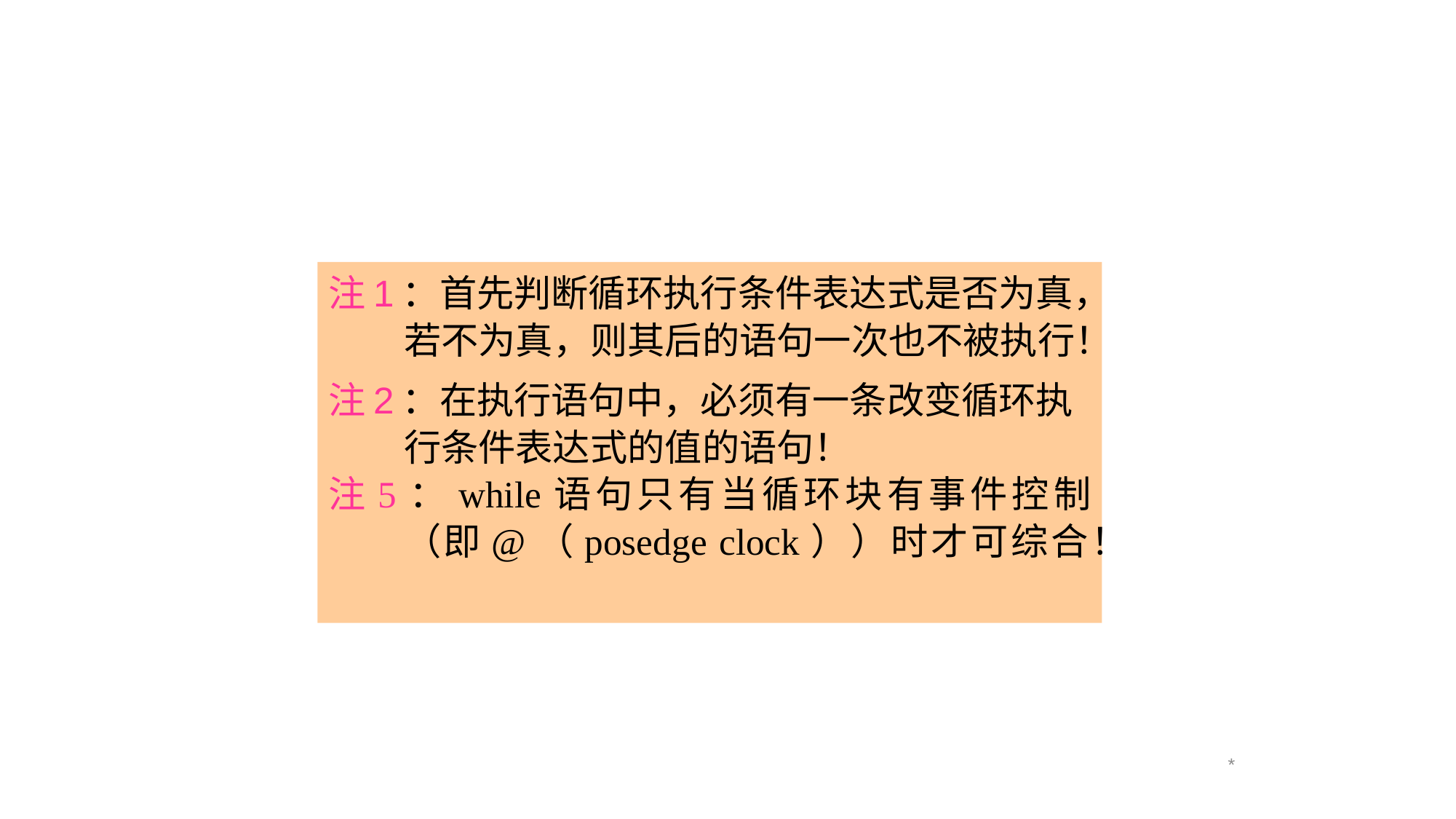

注1：首先判断循环执行条件表达式是否为真，若不为真，则其后的语句一次也不被执行！
注2：在执行语句中，必须有一条改变循环执行条件表达式的值的语句！
注5：while语句只有当循环块有事件控制（即@（posedge clock））时才可综合！
*